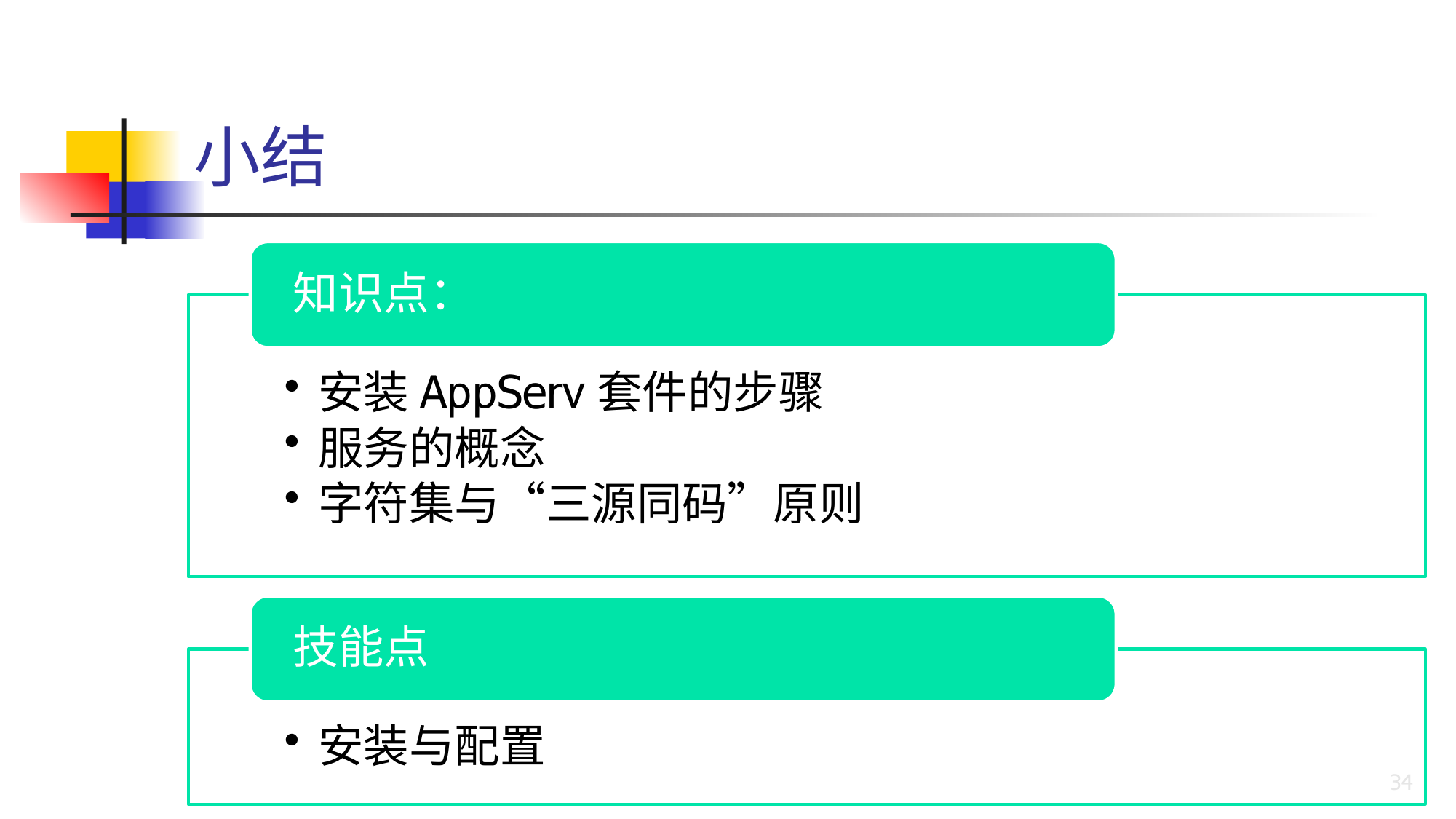

# 小结
安装AppServ套件的步骤
服务的概念
字符集与“三源同码”原则
知识点：
安装与配置
技能点
34